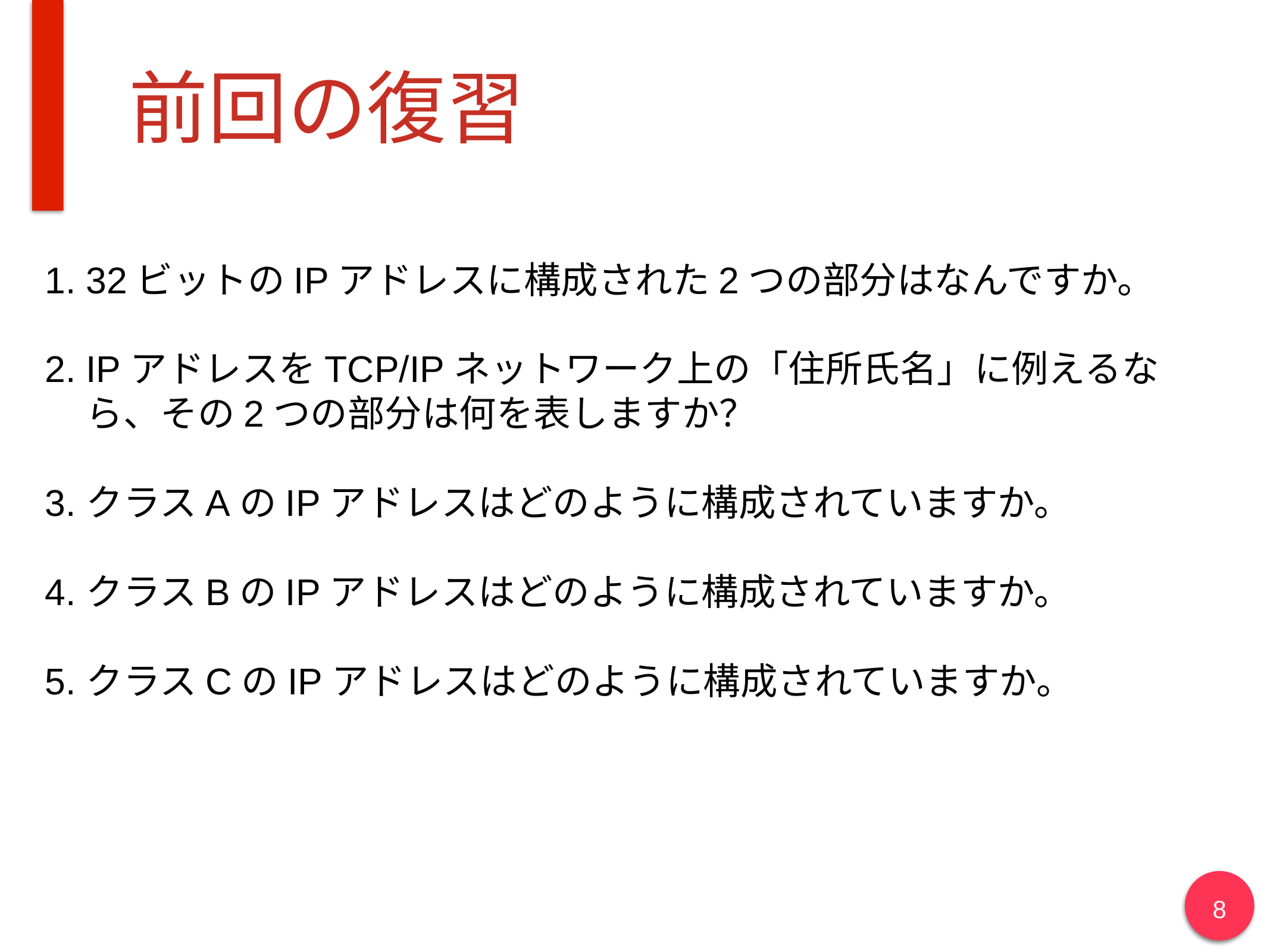

# 前回の復習
32ビットのIPアドレスに構成された2つの部分はなんですか。

IPアドレスをTCP/IPネットワーク上の「住所氏名」に例えるなら、その2つの部分は何を表しますか？

クラスAのIPアドレスはどのように構成されていますか。

クラスBのIPアドレスはどのように構成されていますか。

クラスCのIPアドレスはどのように構成されていますか。
8